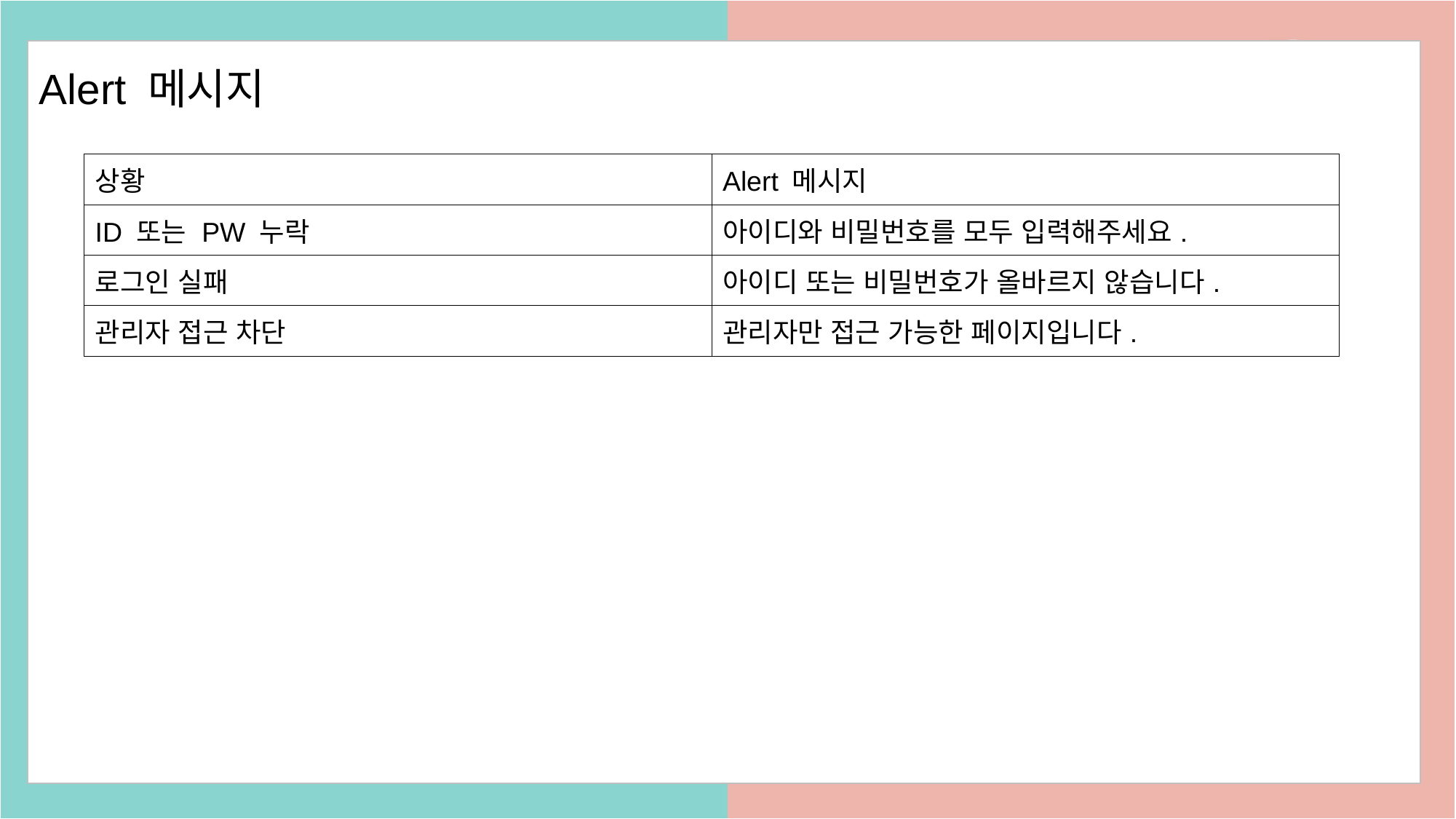

# Alert 메시지
| 상황 | Alert 메시지 |
| --- | --- |
| ID 또는 PW 누락 | 아이디와 비밀번호를 모두 입력해주세요. |
| 로그인 실패 | 아이디 또는 비밀번호가 올바르지 않습니다. |
| 관리자 접근 차단 | 관리자만 접근 가능한 페이지입니다. |